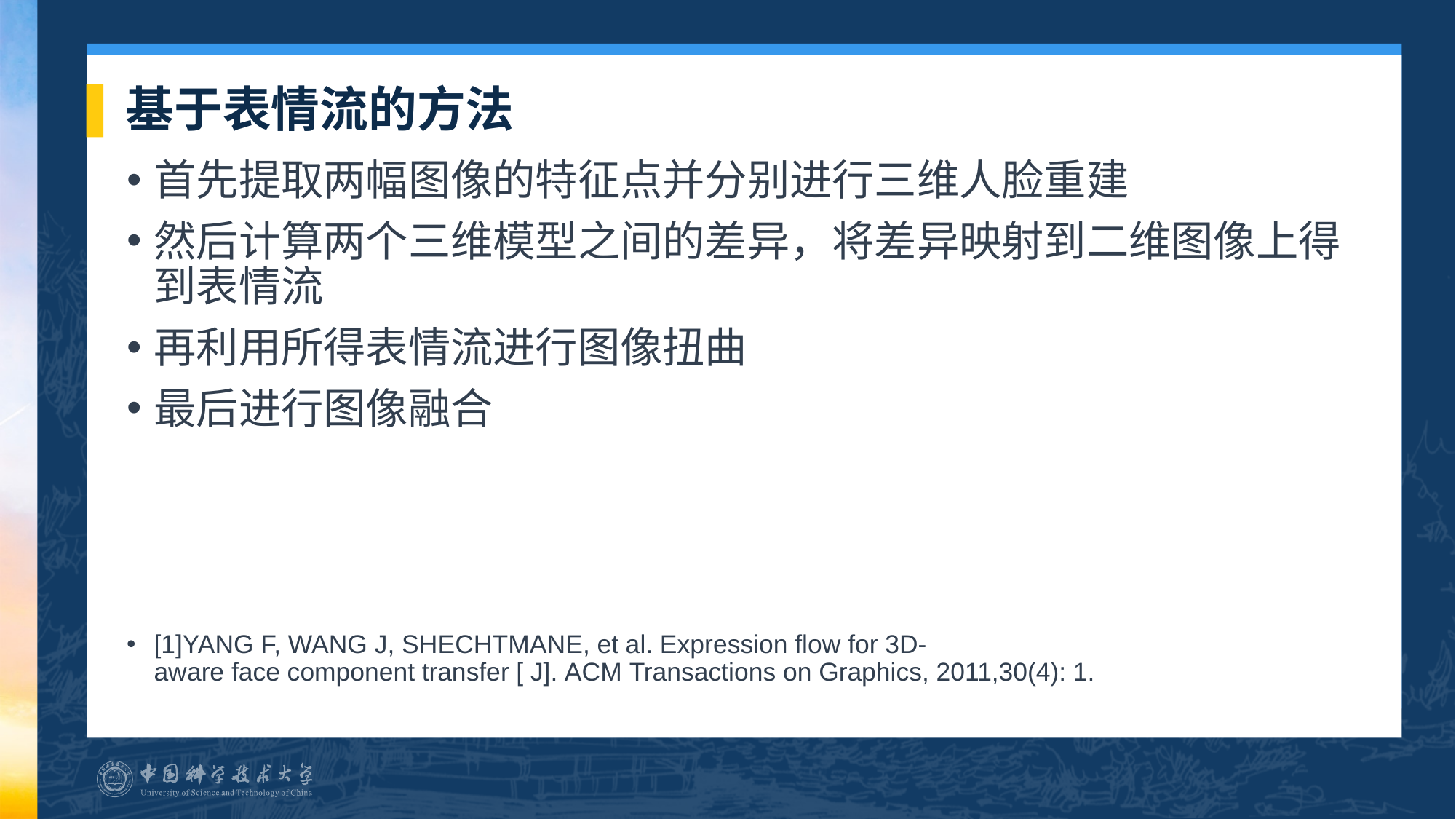

# 基于表情流的方法
首先提取两幅图像的特征点并分别进行三维人脸重建
然后计算两个三维模型之间的差异，将差异映射到二维图像上得到表情流
再利用所得表情流进行图像扭曲
最后进行图像融合

[1]YANG F, WANG J, SHECHTMANE, et al. Expression flow for 3D-aware face component transfer [ J]. ACM Transactions on Graphics, 2011,30(4): 1.